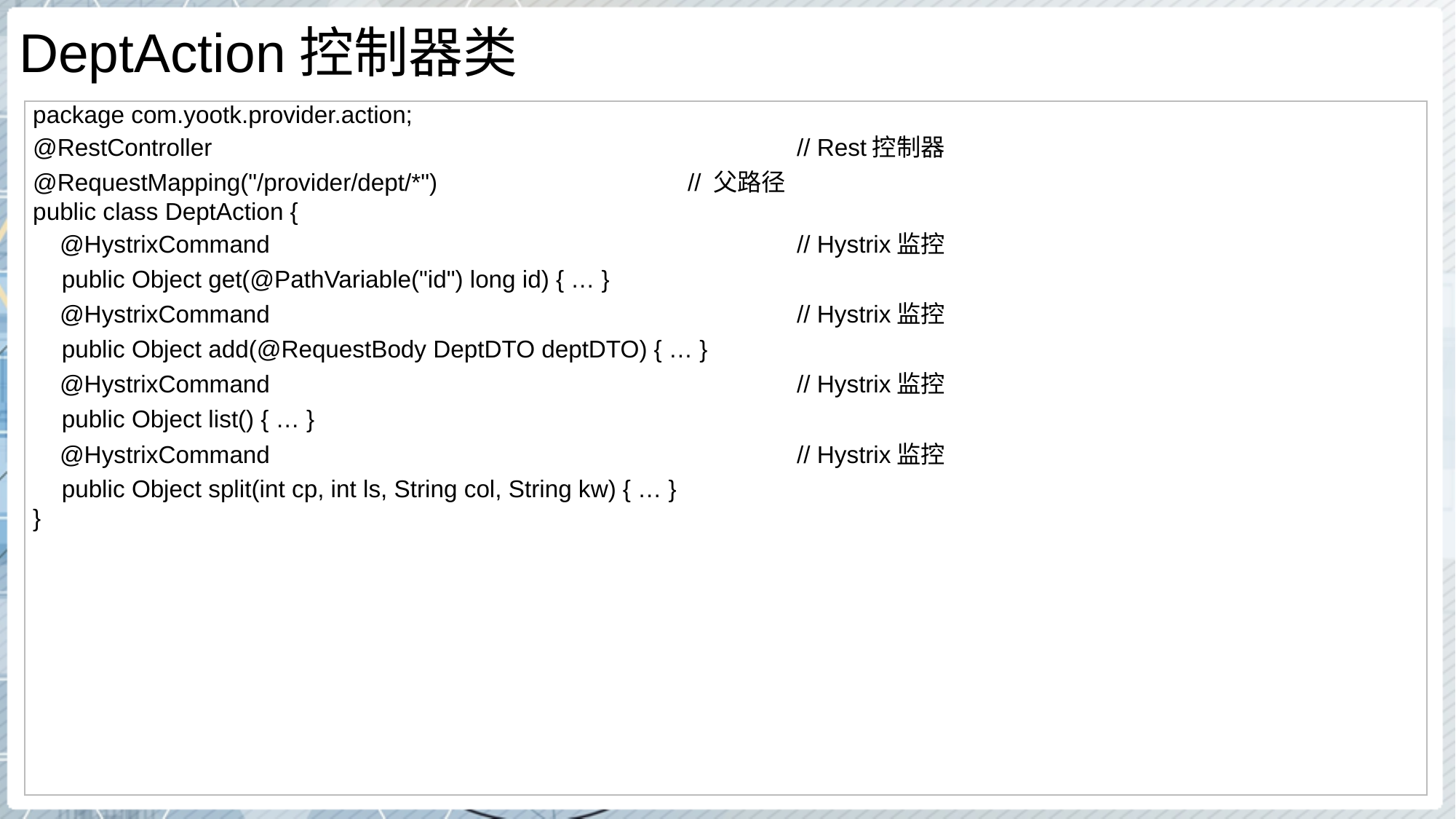

# DeptAction控制器类
| package com.yootk.provider.action; @RestController // Rest控制器 @RequestMapping("/provider/dept/\*") // 父路径 public class DeptAction { @HystrixCommand // Hystrix监控 public Object get(@PathVariable("id") long id) { … } @HystrixCommand // Hystrix监控 public Object add(@RequestBody DeptDTO deptDTO) { … } @HystrixCommand // Hystrix监控 public Object list() { … } @HystrixCommand // Hystrix监控 public Object split(int cp, int ls, String col, String kw) { … } } |
| --- |